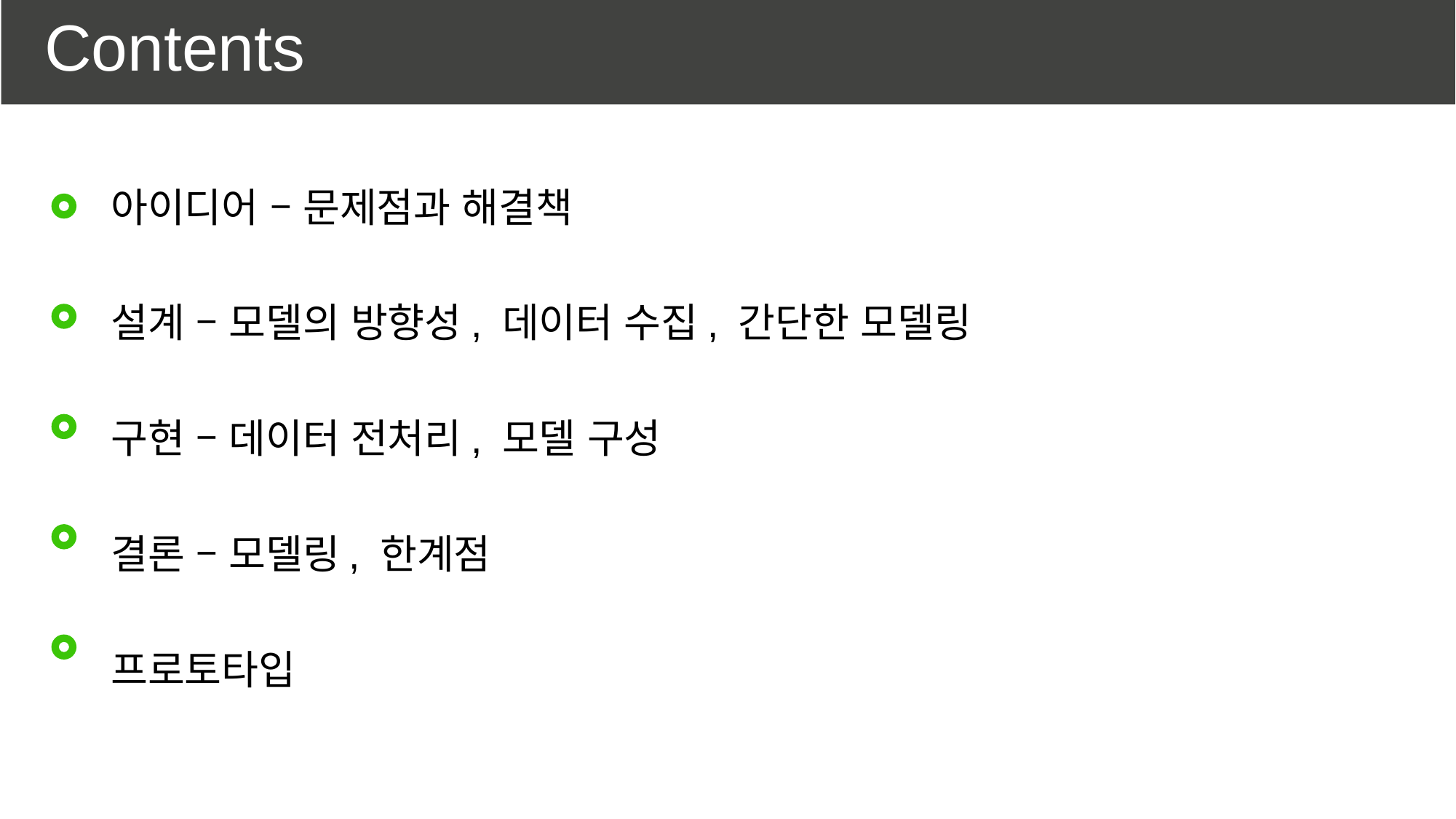

# Contents
아이디어 – 문제점과 해결책

설계 – 모델의 방향성, 데이터 수집, 간단한 모델링

구현 – 데이터 전처리, 모델 구성

결론 – 모델링, 한계점

프로토타입